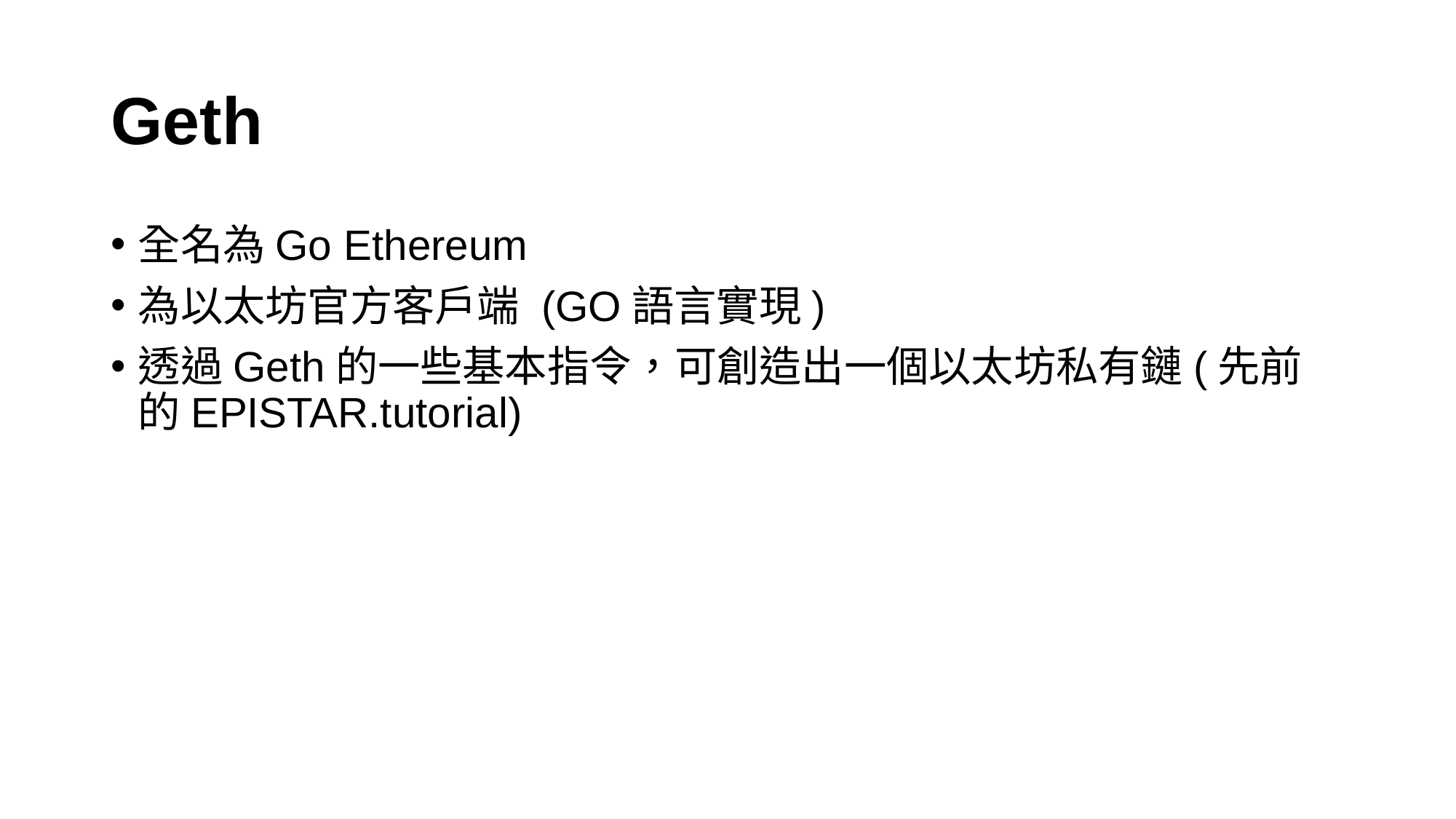

# Geth
全名為Go Ethereum
為以太坊官方客戶端 (GO語言實現)
透過Geth的一些基本指令，可創造出一個以太坊私有鏈(先前的EPISTAR.tutorial)